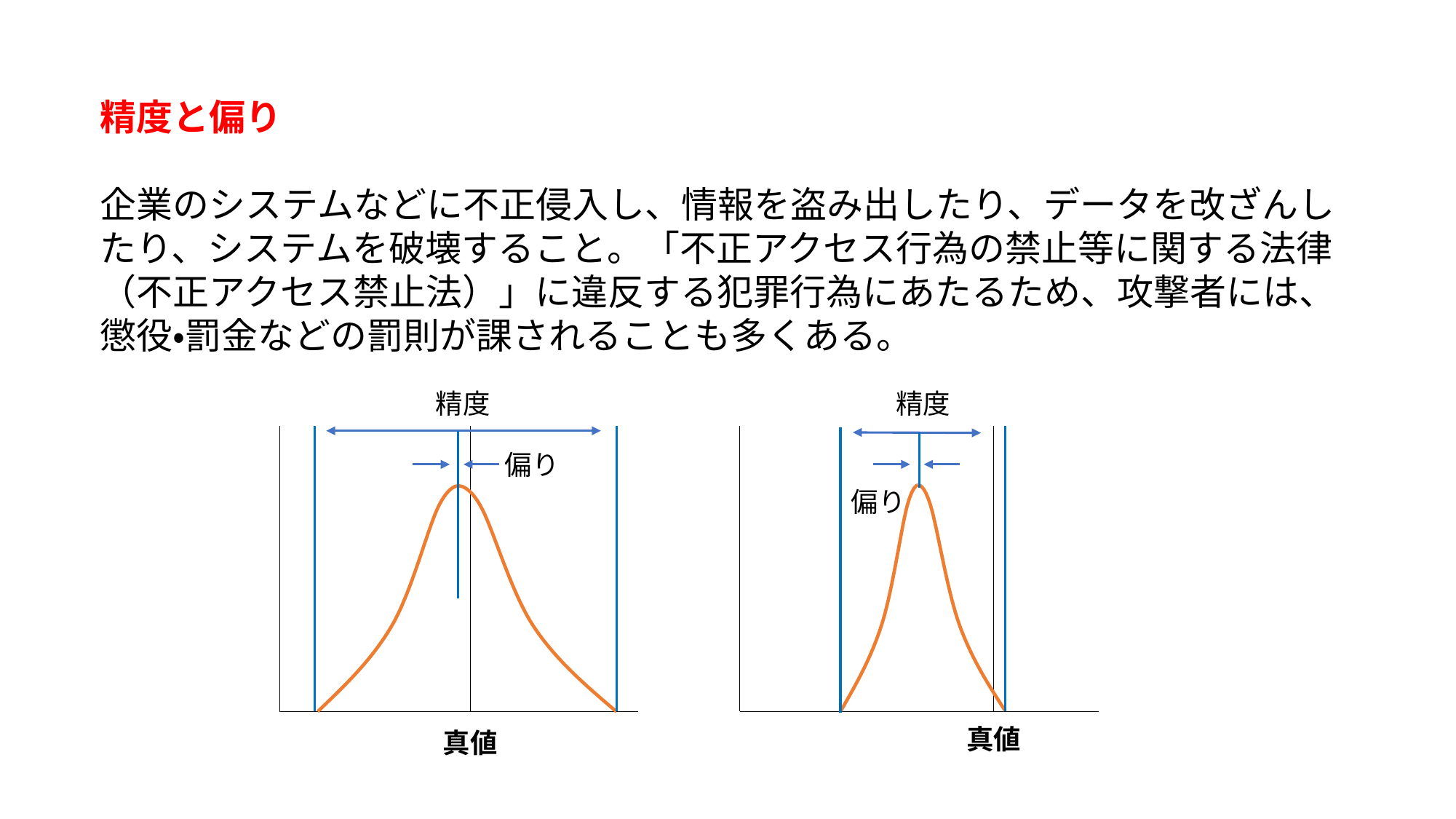

精度と偏り

企業のシステムなどに不正侵入し、情報を盗み出したり、データを改ざんしたり、システムを破壊すること。「不正アクセス行為の禁止等に関する法律（不正アクセス禁止法）」に違反する犯罪行為にあたるため、攻撃者には、懲役・罰金などの罰則が課されることも多くある。
精度
精度
偏り
偏り

真値
真値